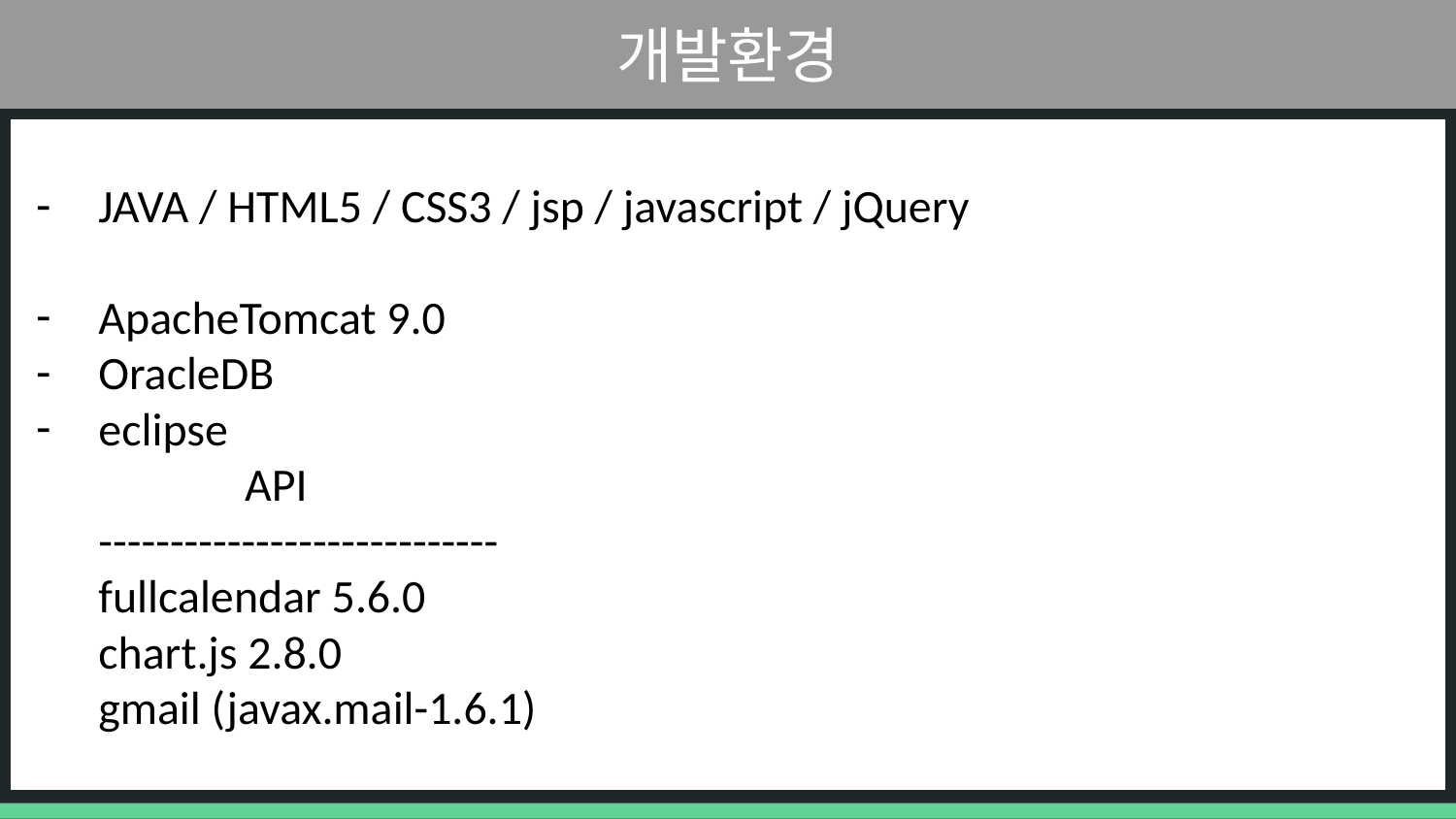

개발환경
JAVA / HTML5 / CSS3 / jsp / javascript / jQuery

ApacheTomcat 9.0
OracleDB
eclipse
              API
----------------------------
fullcalendar 5.6.0
chart.js 2.8.0
gmail (javax.mail-1.6.1)